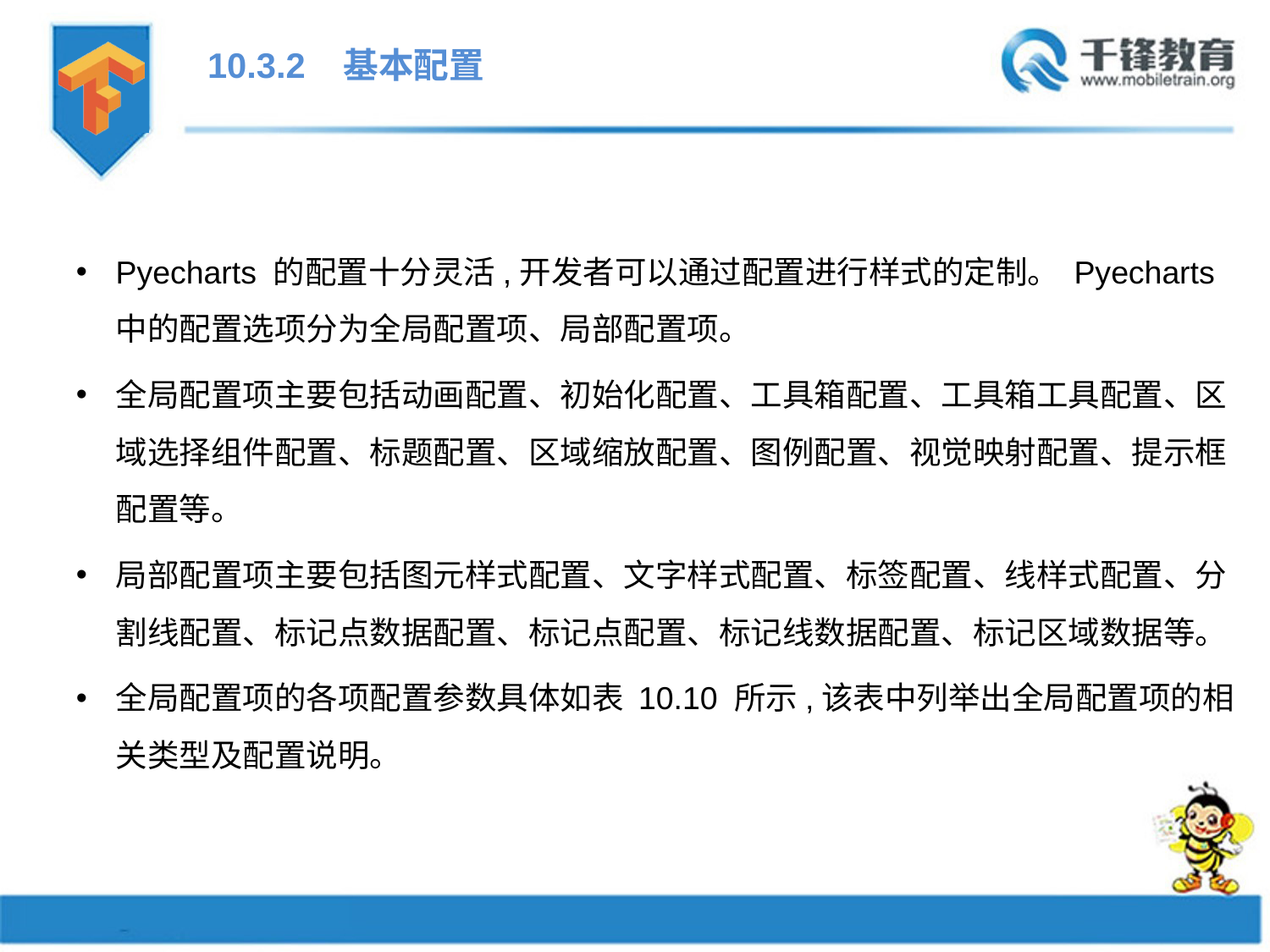

10.3.2   基本配置
Pyecharts 的配置十分灵活,开发者可以通过配置进行样式的定制。 Pyecharts 中的配置选项分为全局配置项、局部配置项。
全局配置项主要包括动画配置、初始化配置、工具箱配置、工具箱工具配置、区域选择组件配置、标题配置、区域缩放配置、图例配置、视觉映射配置、提示框配置等。
局部配置项主要包括图元样式配置、文字样式配置、标签配置、线样式配置、分割线配置、标记点数据配置、标记点配置、标记线数据配置、标记区域数据等。
全局配置项的各项配置参数具体如表 10.10 所示,该表中列举出全局配置项的相关类型及配置说明。